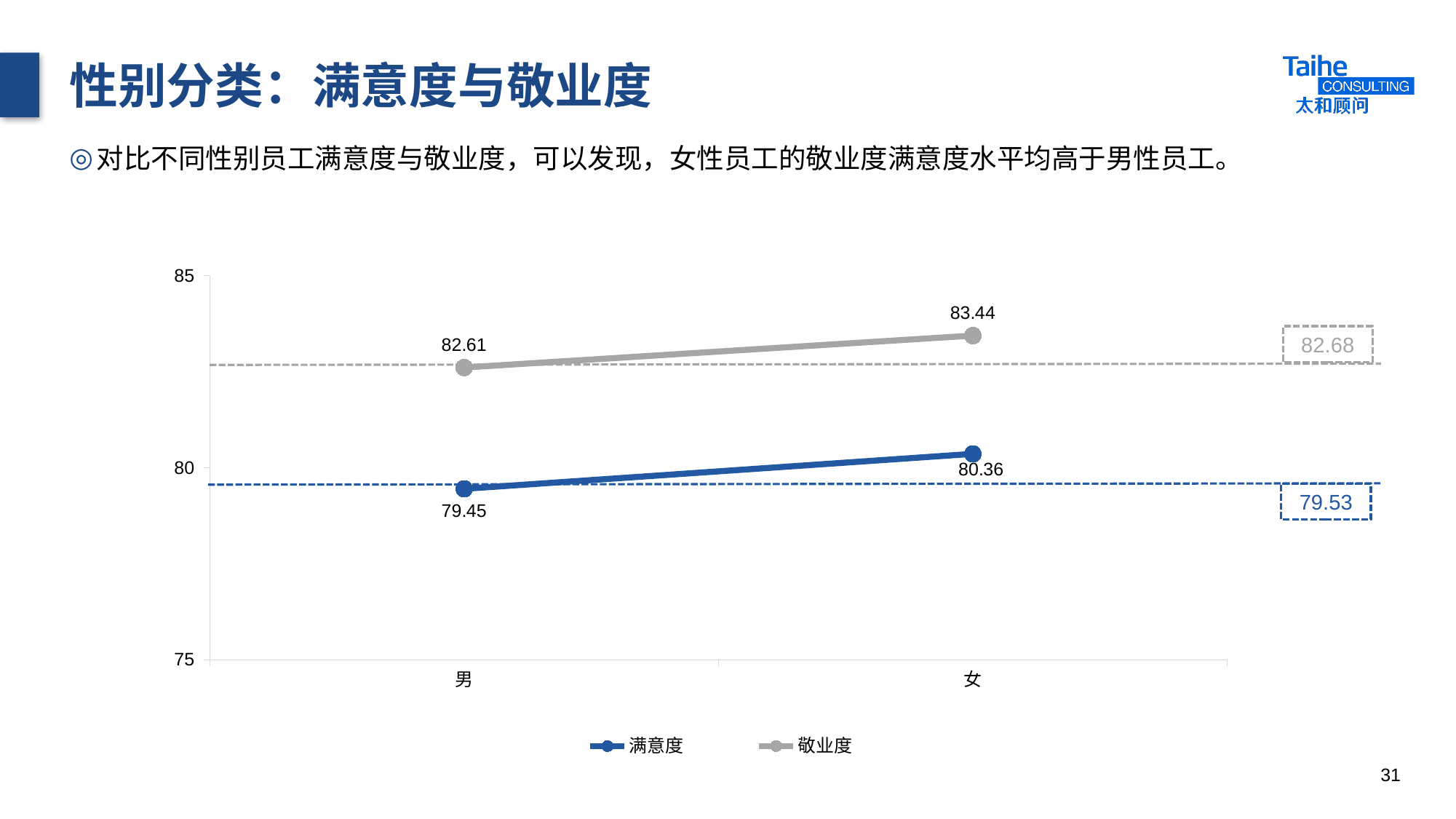

# 性别分类：满意度与敬业度
对比不同性别员工满意度与敬业度，可以发现，女性员工的敬业度满意度水平均高于男性员工。

### Chart

| Category | 满意度 | 敬业度 |
|---|---|---|
| 男 | 79.45 | 82.61 |
| 女 | 80.36 | 83.44 |
82.68
79.53
31